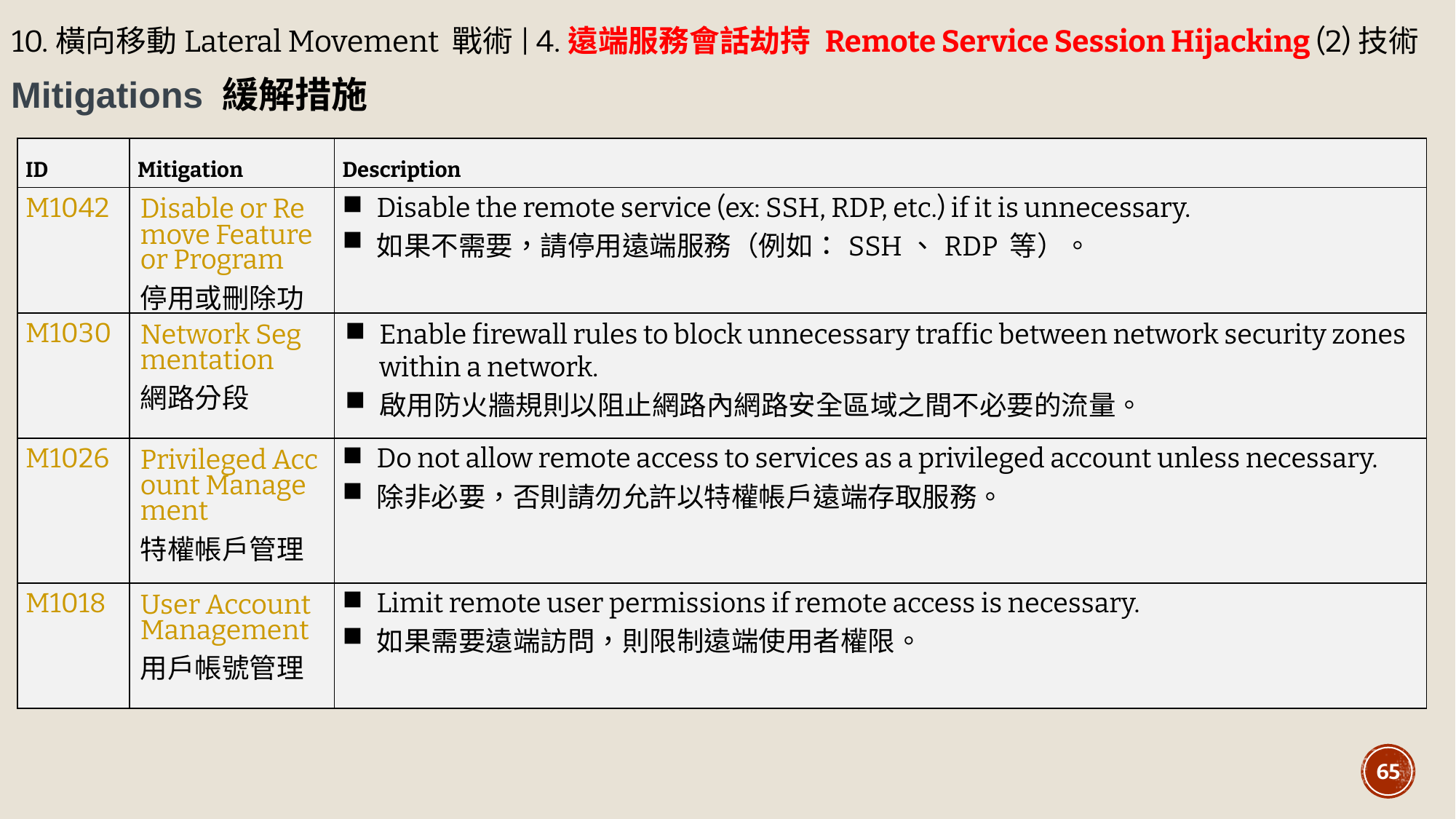

10.橫向移動Lateral Movement 戰術| 4.遠端服務會話劫持 Remote Service Session Hijacking (2)技術
Mitigations 緩解措施
| ID | Mitigation | Description |
| --- | --- | --- |
| M1042 | Disable or Remove Feature or Program 停用或刪除功能或程式 | Disable the remote service (ex: SSH, RDP, etc.) if it is unnecessary. 如果不需要，請停用遠端服務（例如：SSH、RDP 等）。 |
| M1030 | Network Segmentation 網路分段 | Enable firewall rules to block unnecessary traffic between network security zones within a network. 啟用防火牆規則以阻止網路內網路安全區域之間不必要的流量。 |
| M1026 | Privileged Account Management 特權帳戶管理 | Do not allow remote access to services as a privileged account unless necessary. 除非必要，否則請勿允許以特權帳戶遠端存取服務。 |
| M1018 | User Account Management 用戶帳號管理 | Limit remote user permissions if remote access is necessary. 如果需要遠端訪問，則限制遠端使用者權限。 |
65